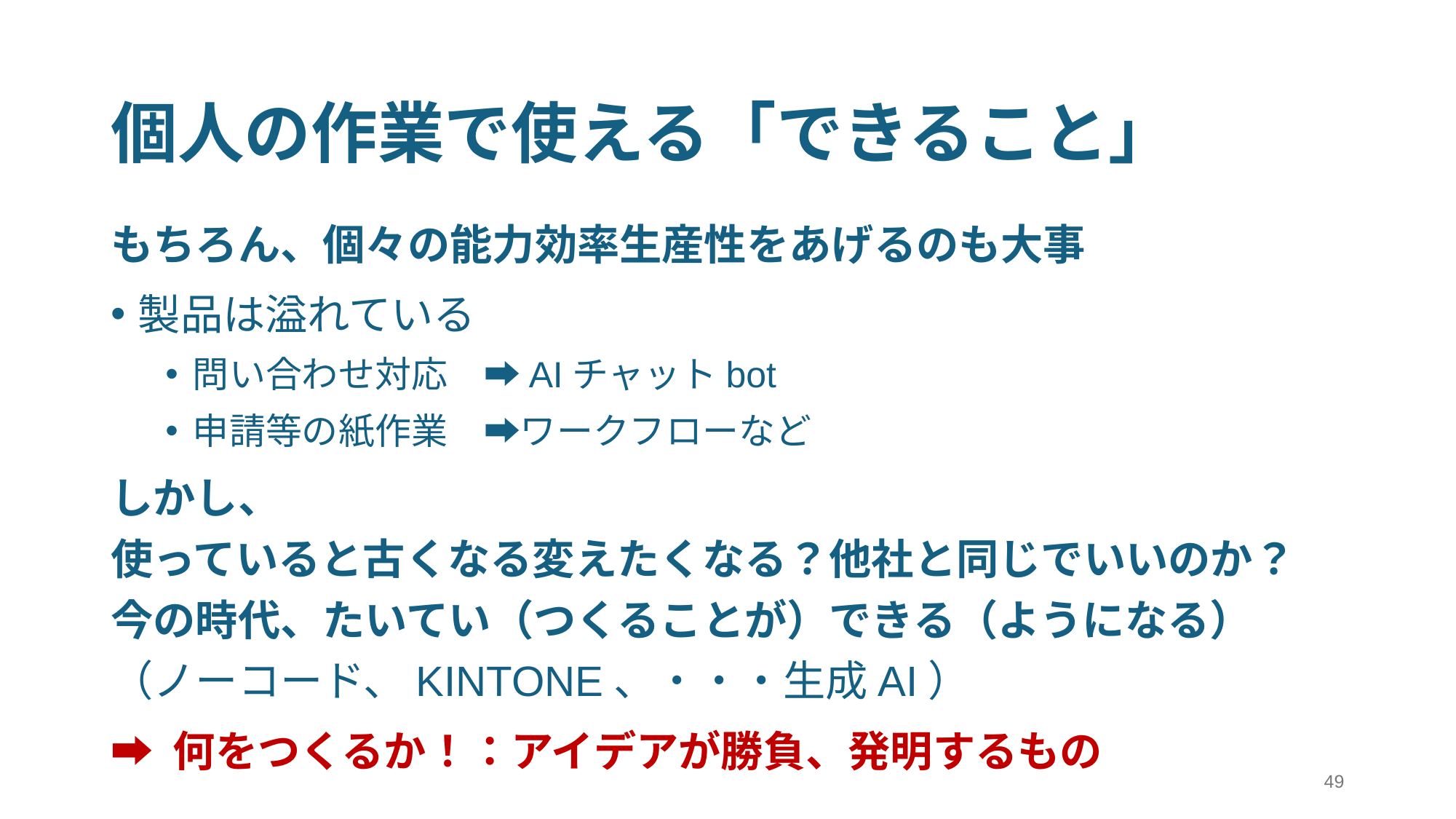

# 個人の作業で使える「できること」
もちろん、個々の能力効率生産性をあげるのも大事
製品は溢れている
問い合わせ対応　➡︎AIチャットbot
申請等の紙作業　➡ワークフローなど
しかし、
使っていると古くなる変えたくなる？他社と同じでいいのか？
今の時代、たいてい（つくることが）できる（ようになる）
（ノーコード、KINTONE、・・・生成AI）
➡︎ 何をつくるか！：アイデアが勝負、発明するもの
49